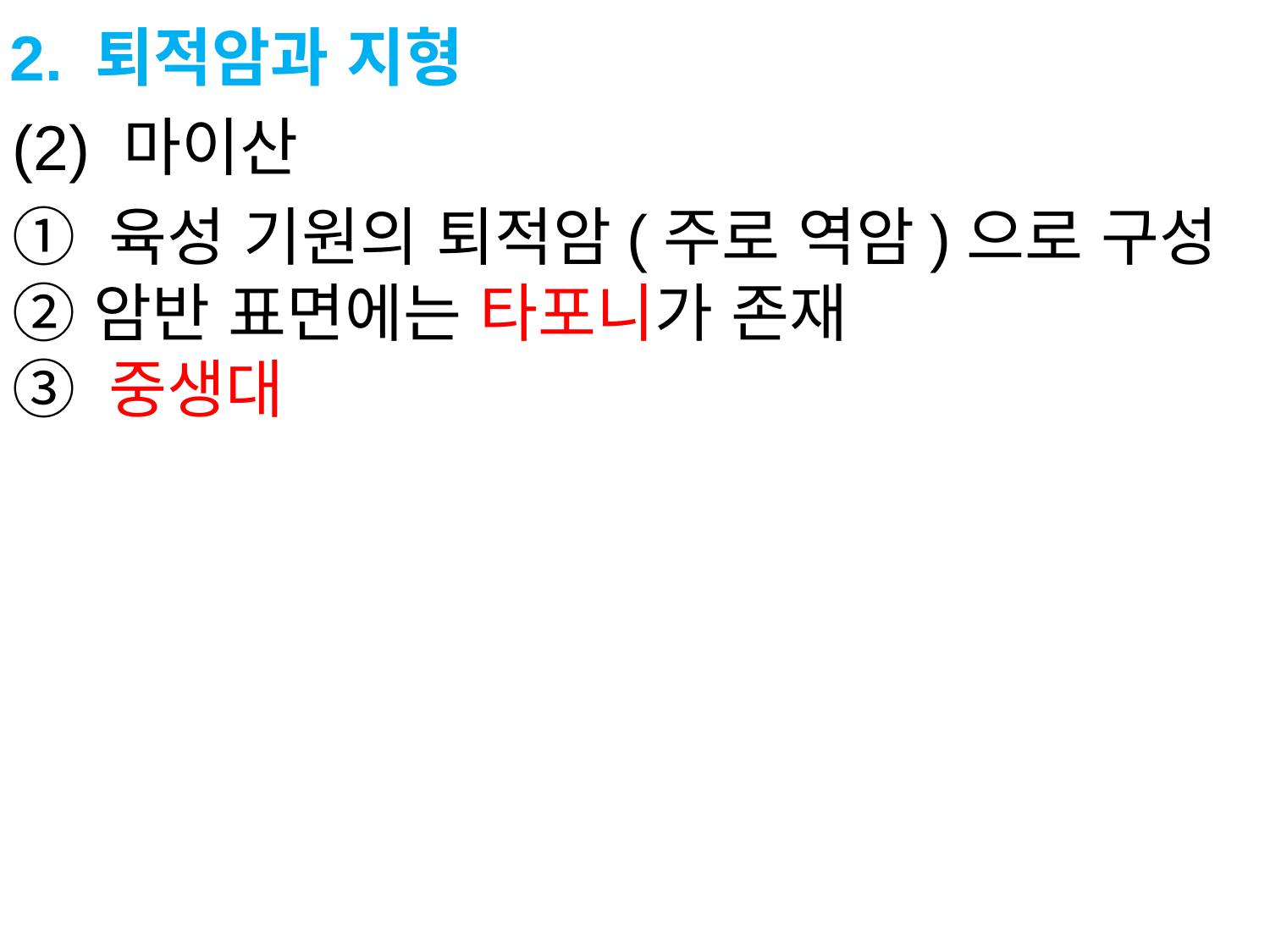

2. 퇴적암과 지형
(2) 마이산
① 육성 기원의 퇴적암(주로 역암)으로 구성 ② 암반 표면에는 타포니가 존재
③ 중생대